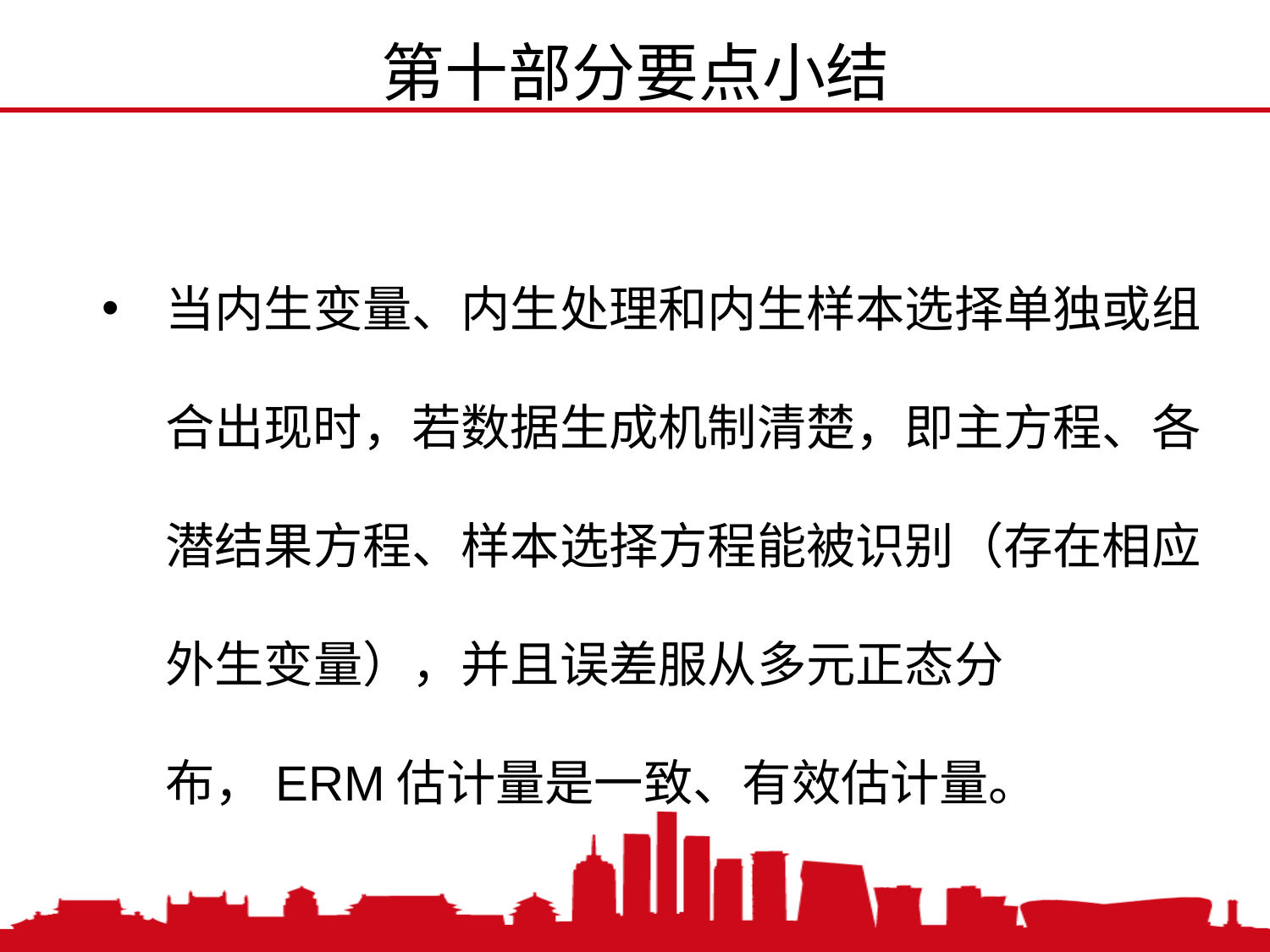

第十部分要点小结
当内生变量、内生处理和内生样本选择单独或组合出现时，若数据生成机制清楚，即主方程、各潜结果方程、样本选择方程能被识别（存在相应外生变量），并且误差服从多元正态分布，ERM估计量是一致、有效估计量。